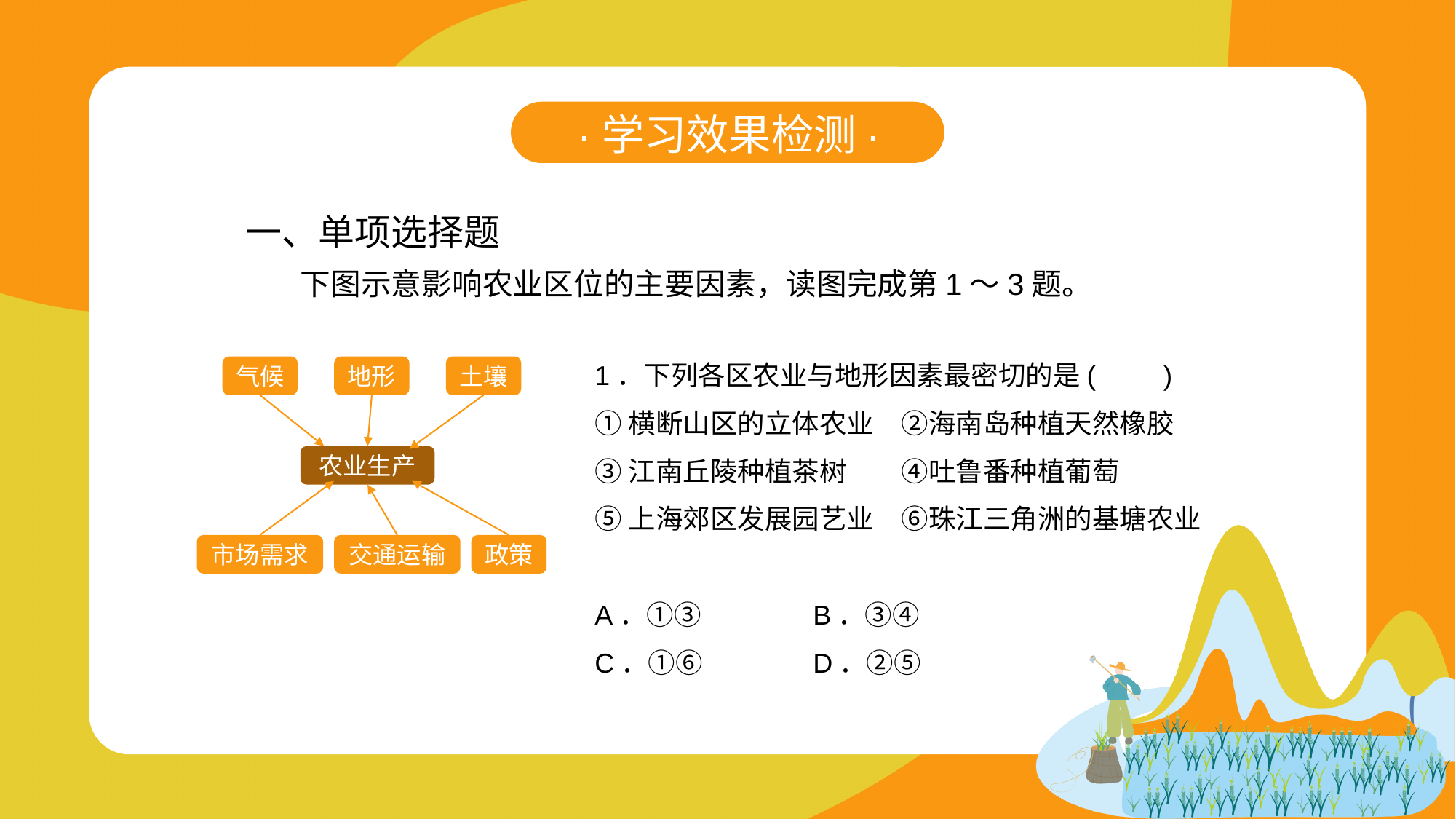

·学习效果检测·
一、单项选择题
下图示意影响农业区位的主要因素，读图完成第1～3题。
1．下列各区农业与地形因素最密切的是(　　)
①横断山区的立体农业　②海南岛种植天然橡胶
③江南丘陵种植茶树　　④吐鲁番种植葡萄
⑤上海郊区发展园艺业　⑥珠江三角洲的基塘农业

A．①③　　	B．③④
C．①⑥　　　	D．②⑤
土壤
地形
气候
农业生产
政策
交通运输
市场需求